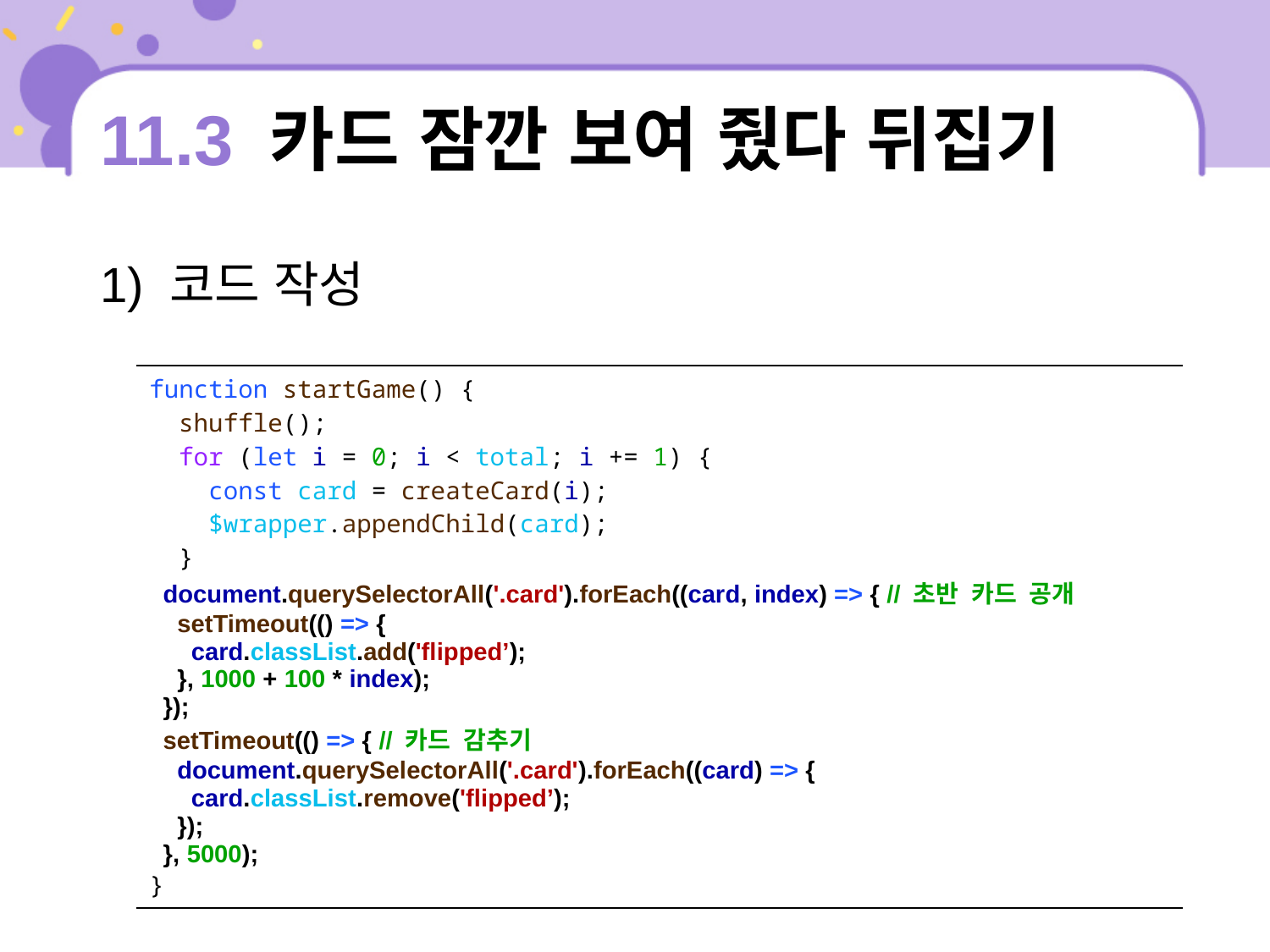

# 11.3 카드 잠깐 보여 줬다 뒤집기
1) 코드 작성
| function startGame() { shuffle(); for (let i = 0; i < total; i += 1) { const card = createCard(i); $wrapper.appendChild(card); } document.querySelectorAll('.card').forEach((card, index) => { // 초반 카드 공개 setTimeout(() => { card.classList.add('flipped’); }, 1000 + 100 \* index); }); setTimeout(() => { // 카드 감추기 document.querySelectorAll('.card').forEach((card) => { card.classList.remove('flipped’); }); }, 5000); } |
| --- |